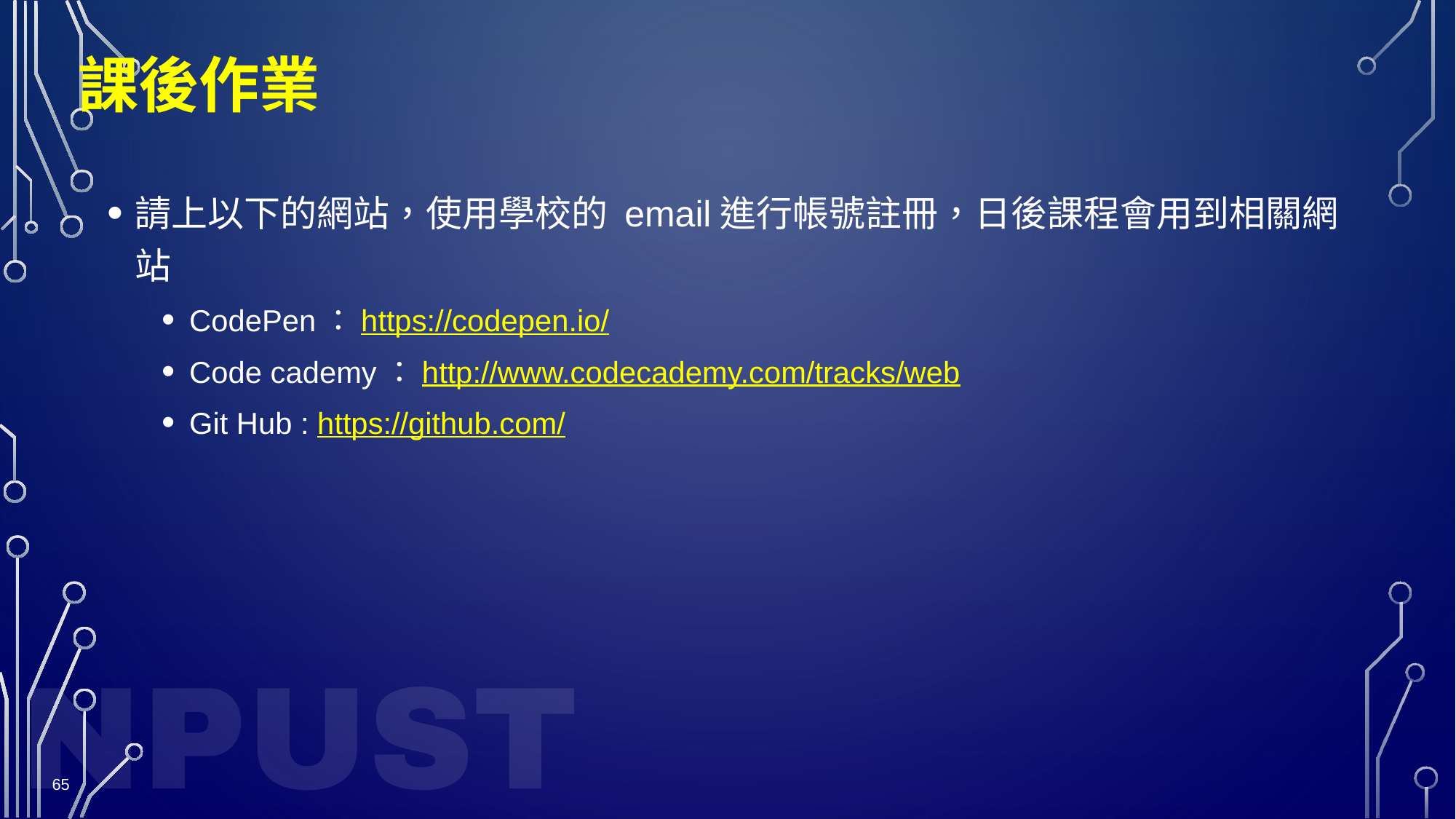

# 課後作業
請上以下的網站，使用學校的 email進行帳號註冊，日後課程會用到相關網站
CodePen：https://codepen.io/
Code cademy：http://www.codecademy.com/tracks/web
Git Hub : https://github.com/

65